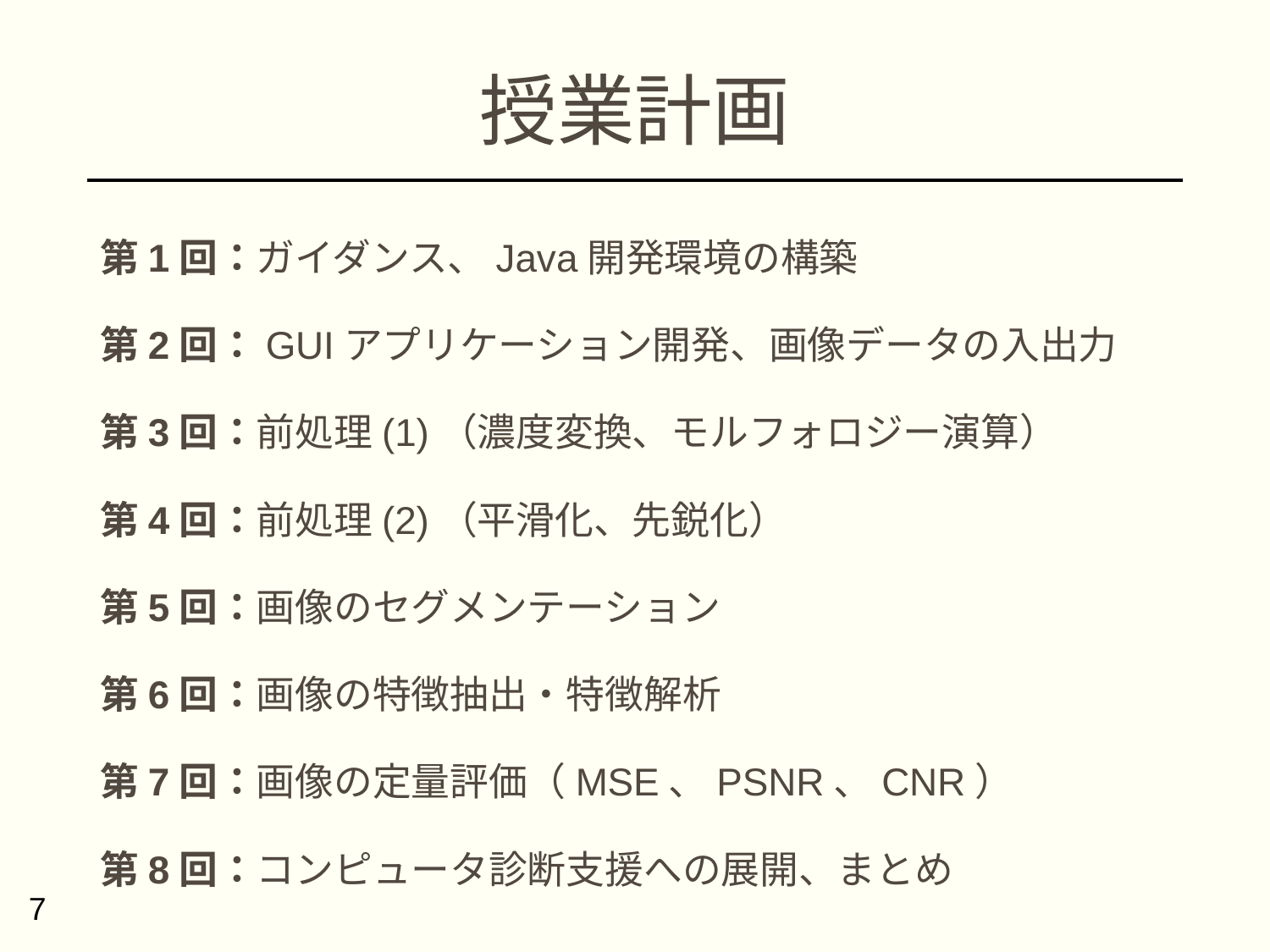

# 授業計画
第1回：ガイダンス、Java開発環境の構築
第2回：GUIアプリケーション開発、画像データの入出力
第3回：前処理(1)（濃度変換、モルフォロジー演算）
第4回：前処理(2)（平滑化、先鋭化）
第5回：画像のセグメンテーション
第6回：画像の特徴抽出・特徴解析
第7回：画像の定量評価（MSE、PSNR、CNR）
第8回：コンピュータ診断支援への展開、まとめ
7